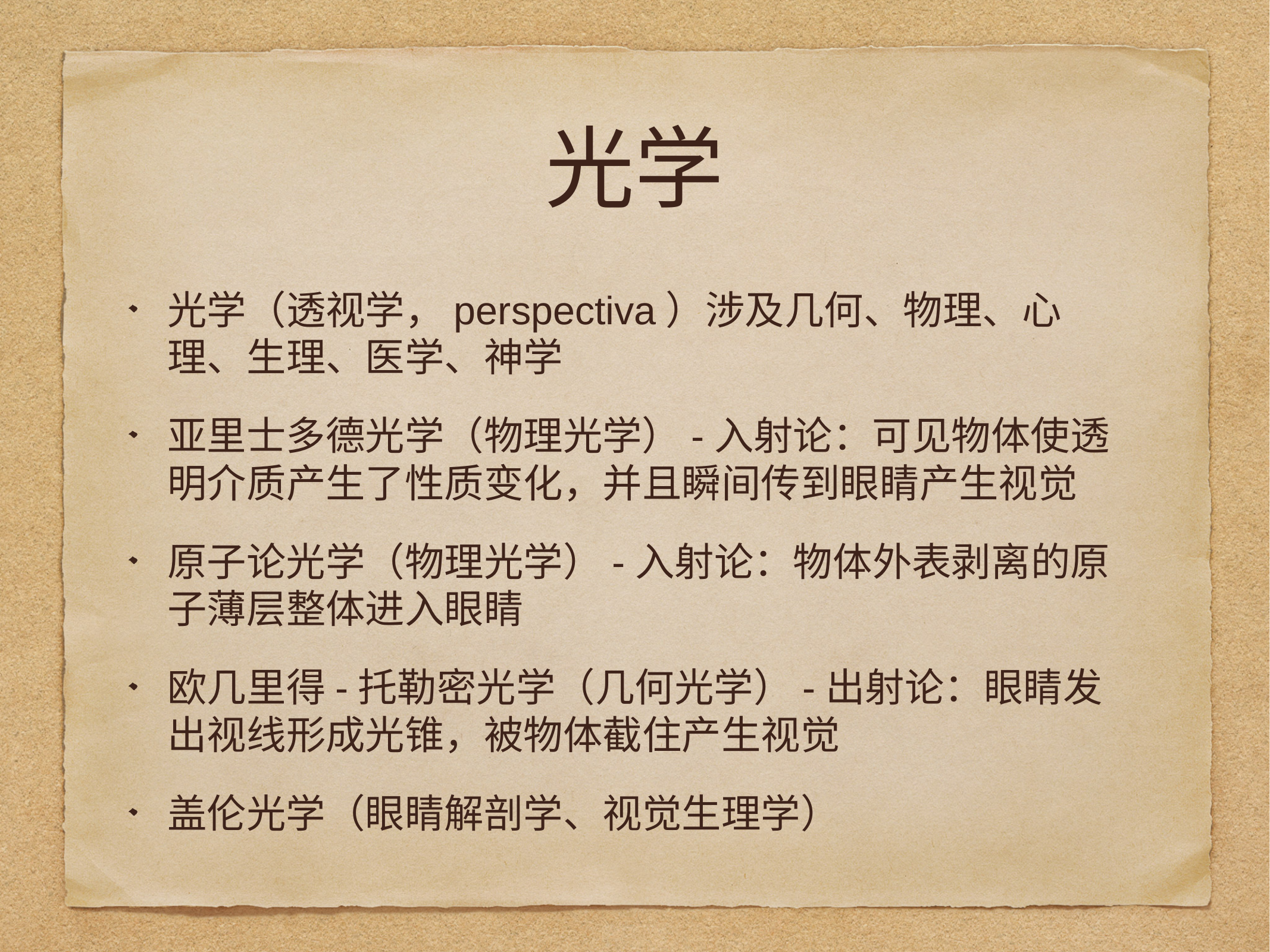

# 光学
光学（透视学，perspectiva）涉及几何、物理、心理、生理、医学、神学
亚里士多德光学（物理光学）-入射论：可见物体使透明介质产生了性质变化，并且瞬间传到眼睛产生视觉
原子论光学（物理光学）-入射论：物体外表剥离的原子薄层整体进入眼睛
欧几里得-托勒密光学（几何光学）-出射论：眼睛发出视线形成光锥，被物体截住产生视觉
盖伦光学（眼睛解剖学、视觉生理学）